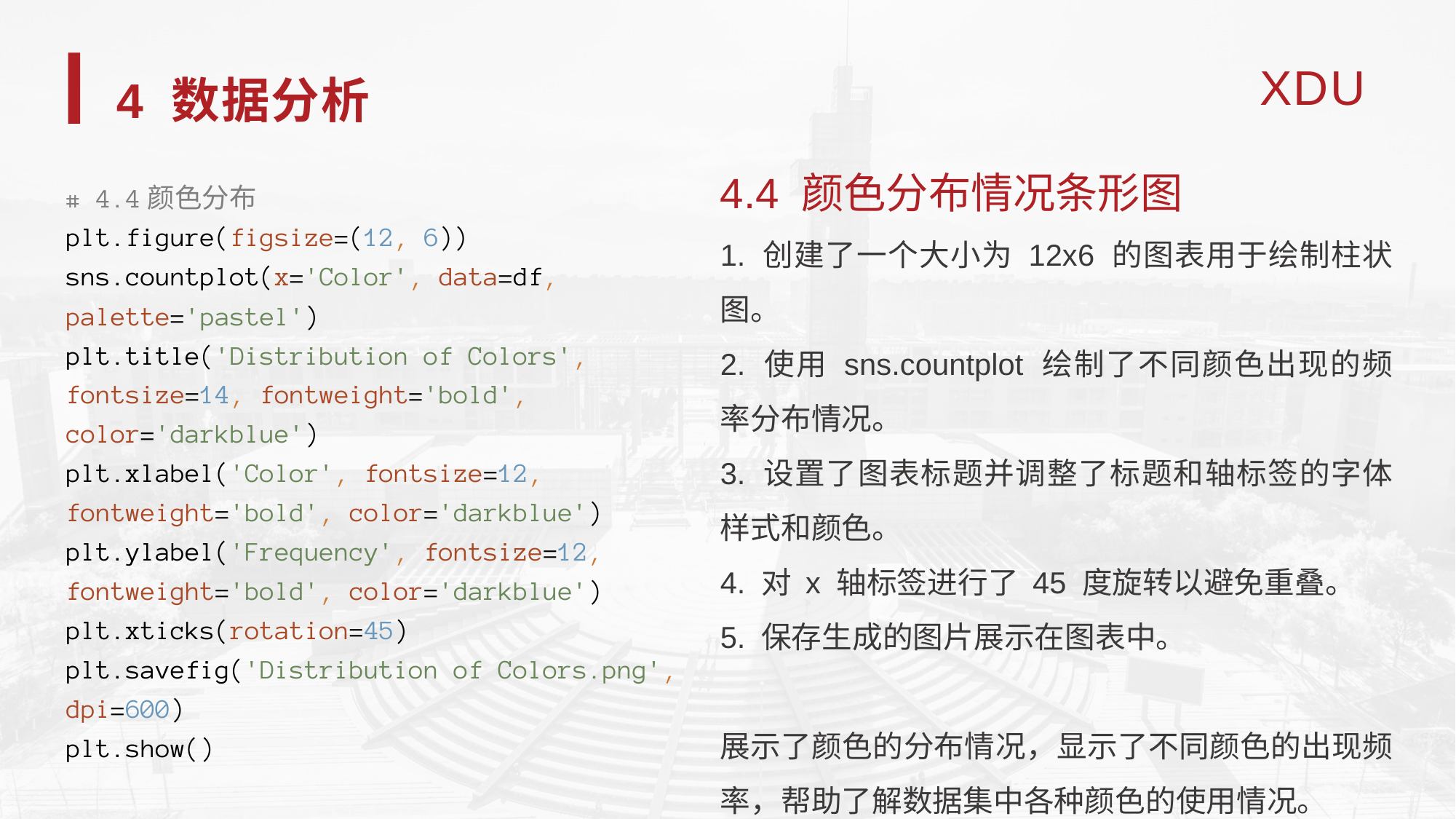

4 数据分析
4.4 颜色分布情况条形图
1. 创建了一个大小为 12x6 的图表用于绘制柱状图。
2. 使用 sns.countplot 绘制了不同颜色出现的频率分布情况。
3. 设置了图表标题并调整了标题和轴标签的字体样式和颜色。
4. 对 x 轴标签进行了 45 度旋转以避免重叠。
5. 保存生成的图片展示在图表中。

展示了颜色的分布情况，显示了不同颜色的出现频率，帮助了解数据集中各种颜色的使用情况。
# 4.4颜色分布 plt.figure(figsize=(12, 6)) sns.countplot(x='Color', data=df, palette='pastel') plt.title('Distribution of Colors', fontsize=14, fontweight='bold', color='darkblue') plt.xlabel('Color', fontsize=12, fontweight='bold', color='darkblue') plt.ylabel('Frequency', fontsize=12, fontweight='bold', color='darkblue') plt.xticks(rotation=45) plt.savefig('Distribution of Colors.png', dpi=600) plt.show()